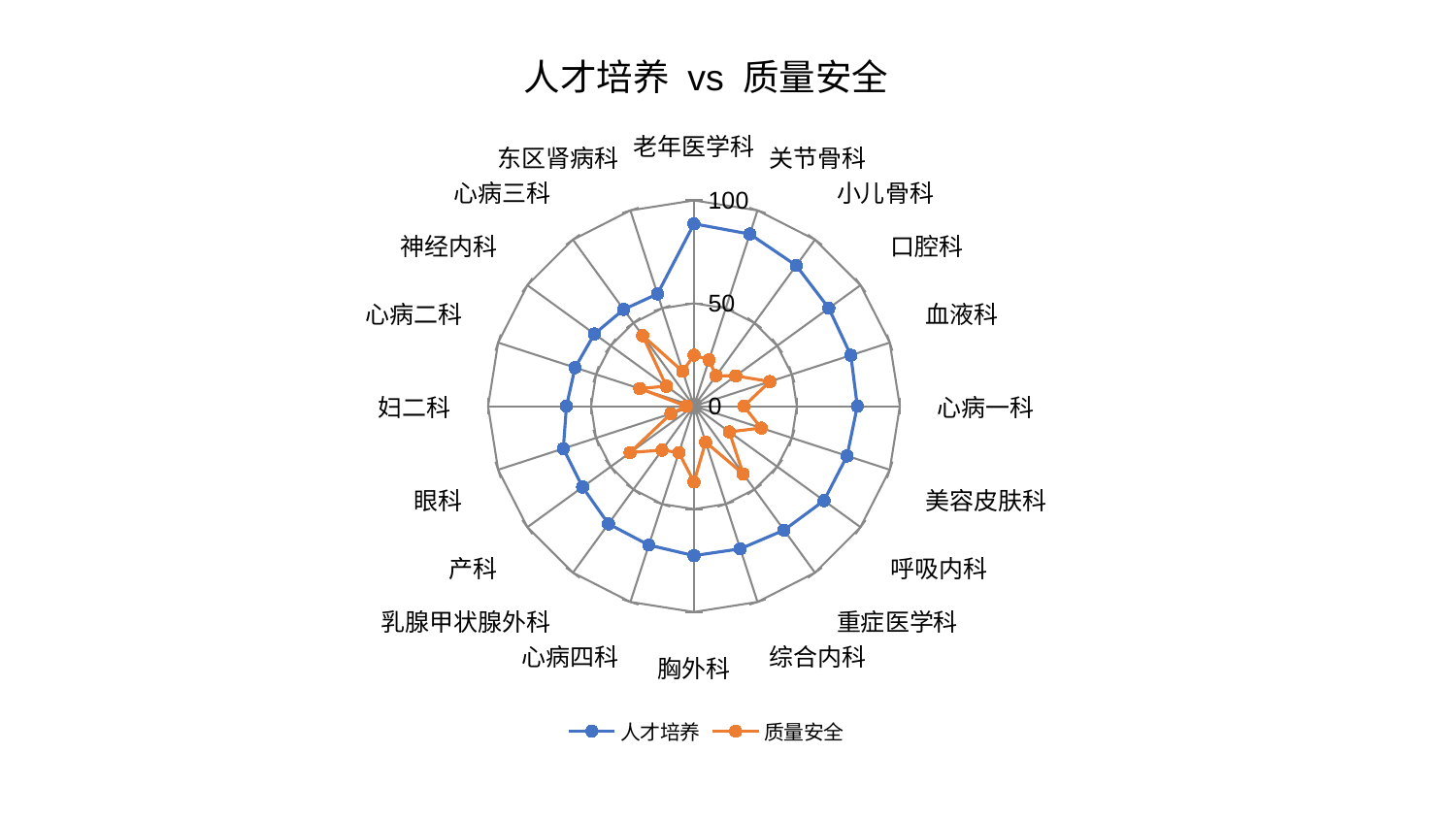

### Chart: 人才培养 vs 质量安全

| Category | 人才培养 | 质量安全 |
|---|---|---|
| 老年医学科 | 88.62706083143094 | 24.831798350109658 |
| 关节骨科 | 87.93327396862192 | 23.670104060335838 |
| 小儿骨科 | 84.5100403719927 | 18.334058710054542 |
| 口腔科 | 80.9762628489503 | 25.072728954783653 |
| 血液科 | 80.12924545529279 | 38.79080087505413 |
| 心病一科 | 79.3616434921442 | 24.243694657248852 |
| 美容皮肤科 | 78.21297559283151 | 34.41180579794376 |
| 呼吸内科 | 78.07417387151877 | 21.247805263565336 |
| 重症医学科 | 74.4405846431161 | 40.697185534923634 |
| 综合内科 | 72.88131108780657 | 18.35742127377258 |
| 胸外科 | 72.62113427701102 | 36.81965696060858 |
| 心病四科 | 70.96687763908174 | 23.73893734971318 |
| 乳腺甲状腺外科 | 70.67715390867072 | 26.392842113420095 |
| 产科 | 66.88000852996451 | 38.34965613311685 |
| 眼科 | 66.72569637139414 | 11.74729588371801 |
| 妇二科 | 61.93731307326373 | 3.6783326476914313 |
| 心病二科 | 60.71941372793228 | 27.67068311274114 |
| 神经内科 | 59.77040027702577 | 16.523202575181454 |
| 心病三科 | 58.10938146584542 | 42.395273362357734 |
| 东区肾病科 | 57.35904603315578 | 17.794192479808874 |
95